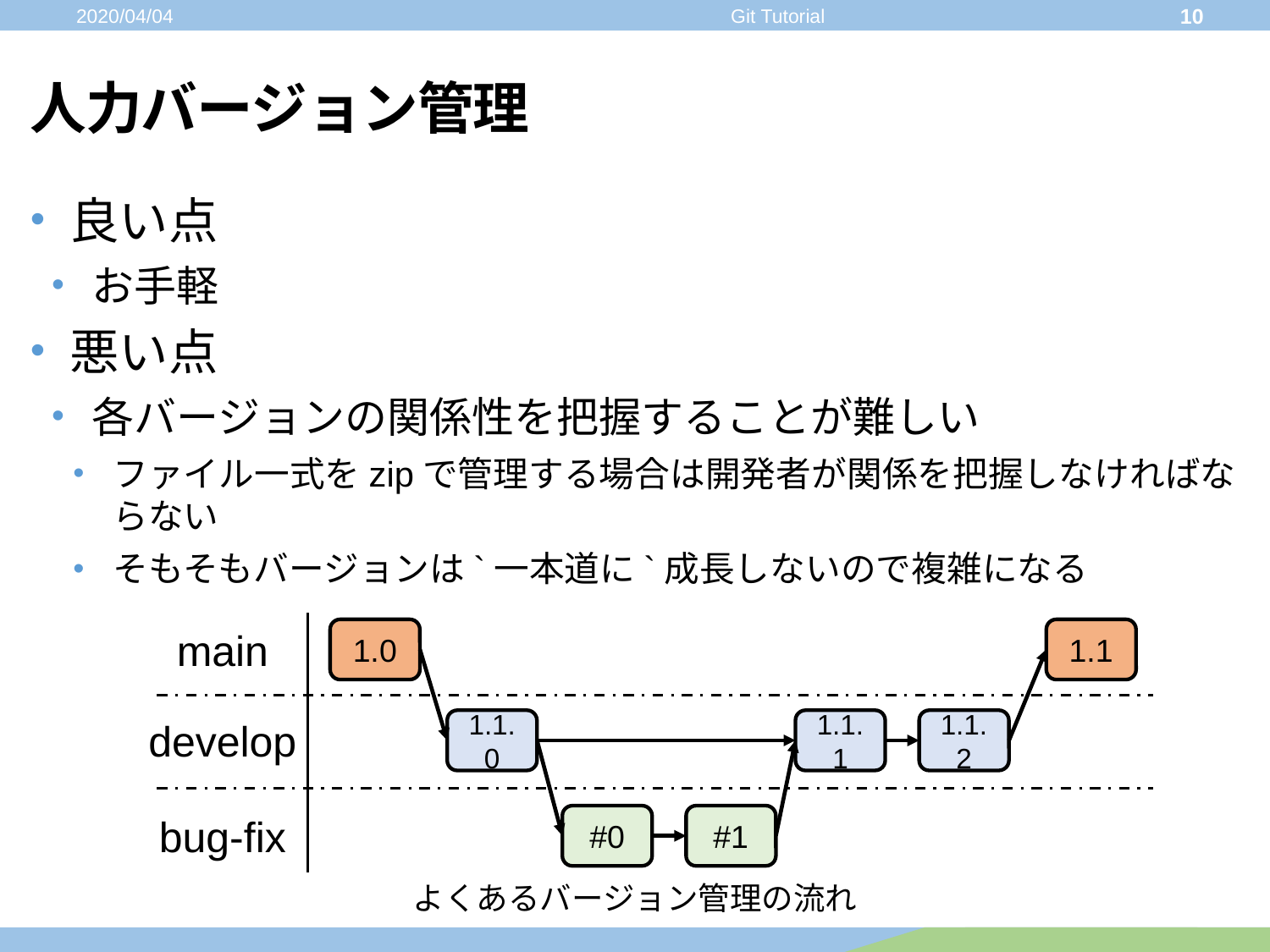

2020/04/04
10
Git Tutorial
# 人力バージョン管理
良い点
お手軽
悪い点
各バージョンの関係性を把握することが難しい
ファイル一式をzipで管理する場合は開発者が関係を把握しなければならない
そもそもバージョンは`一本道に`成長しないので複雑になる

main
1.0
1.1
1.1.0
1.1.1
1.1.2
#0
#1
develop
bug-fix
よくあるバージョン管理の流れ